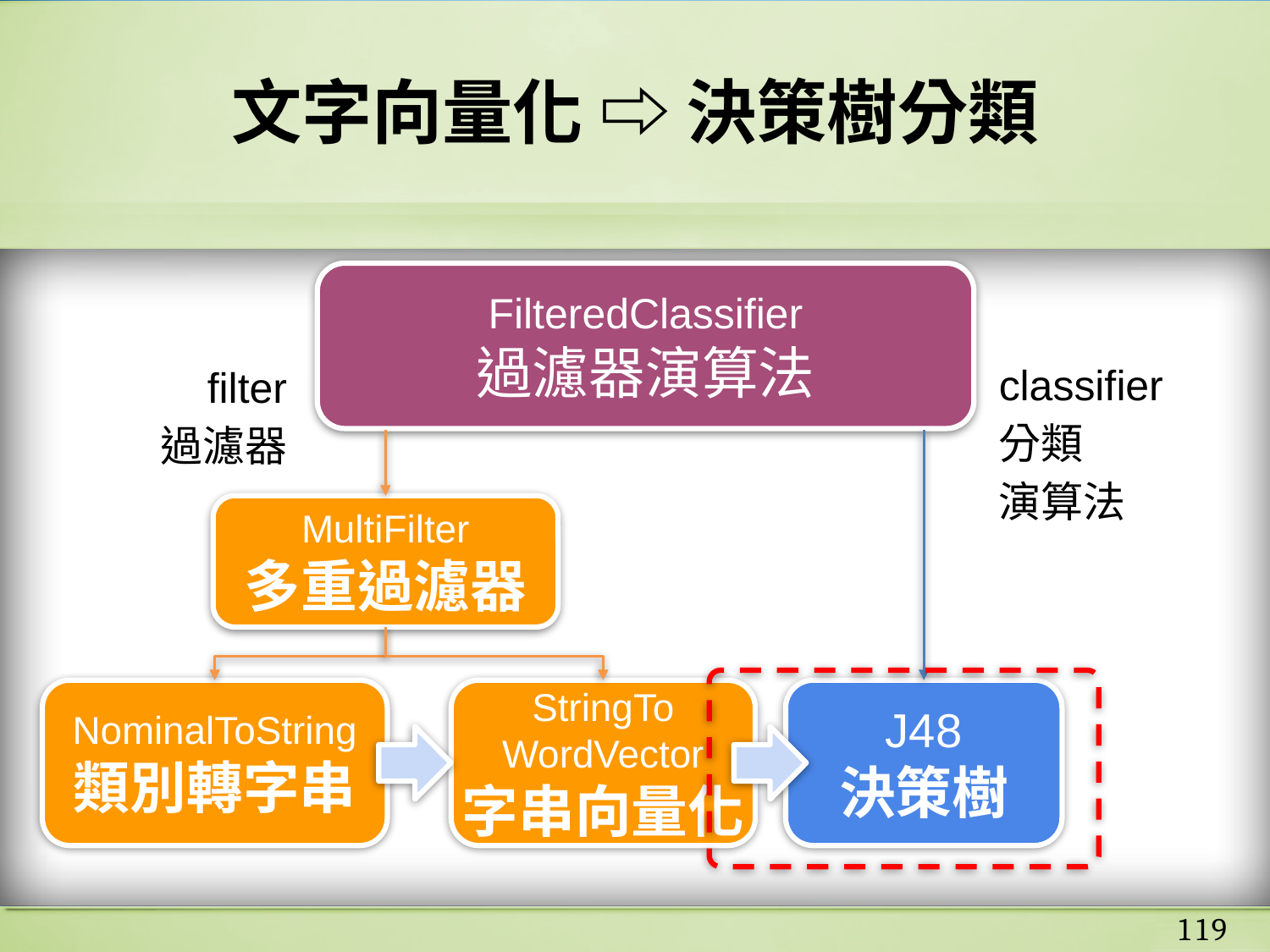

# 文字向量化 ⇨ 決策樹分類
FilteredClassifier
過濾器演算法
filter
過濾器
classifier
分類
演算法
MultiFilter
多重過濾器

NominalToString
類別轉字串
StringTo
WordVector
字串向量化
J48
決策樹

119